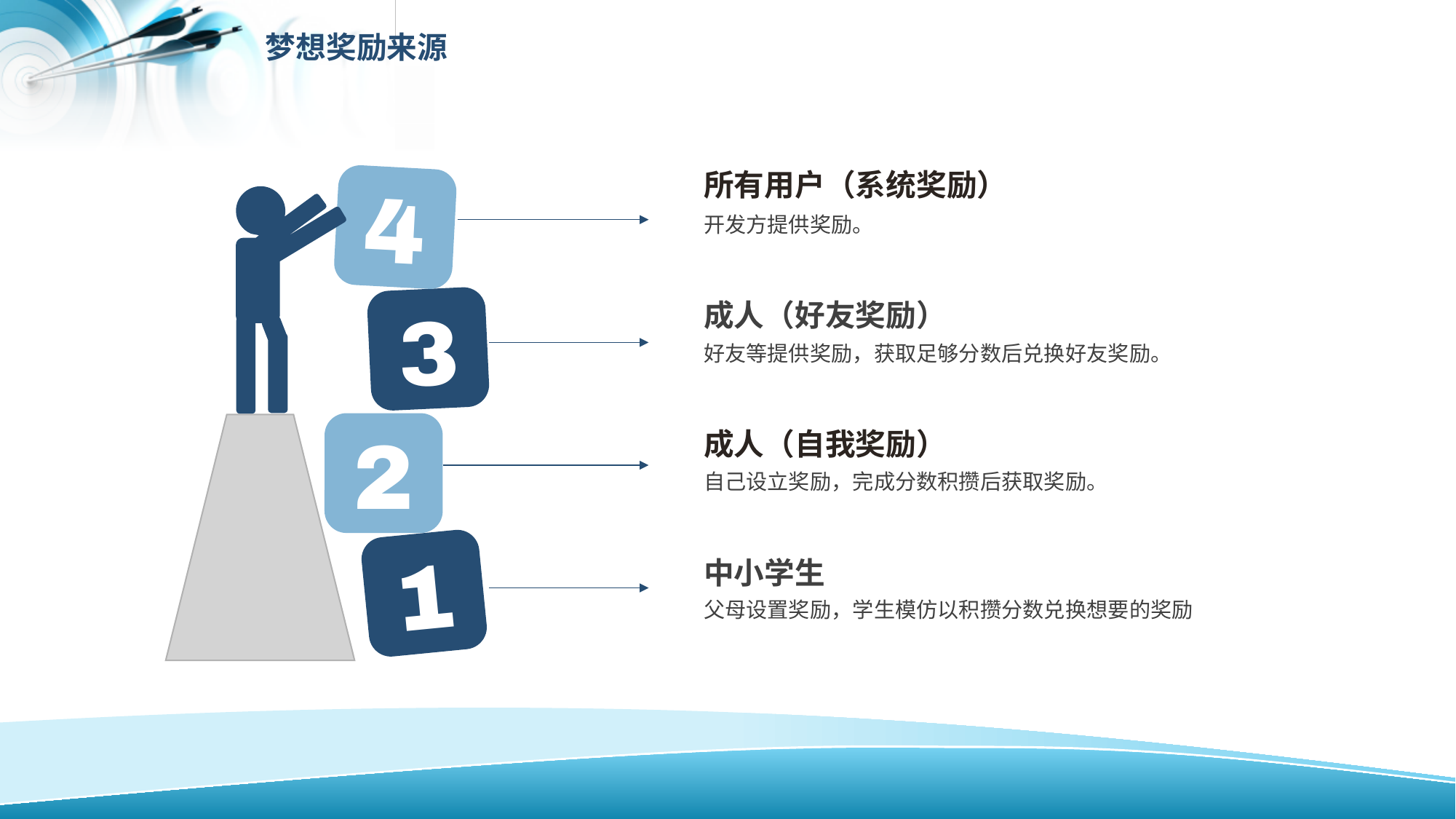

梦想奖励来源
所有用户（系统奖励）
开发方提供奖励。
4

成人（好友奖励）
好友等提供奖励，获取足够分数后兑换好友奖励。
3
成人（自我奖励）
自己设立奖励，完成分数积攒后获取奖励。
2
1
中小学生
父母设置奖励，学生模仿以积攒分数兑换想要的奖励